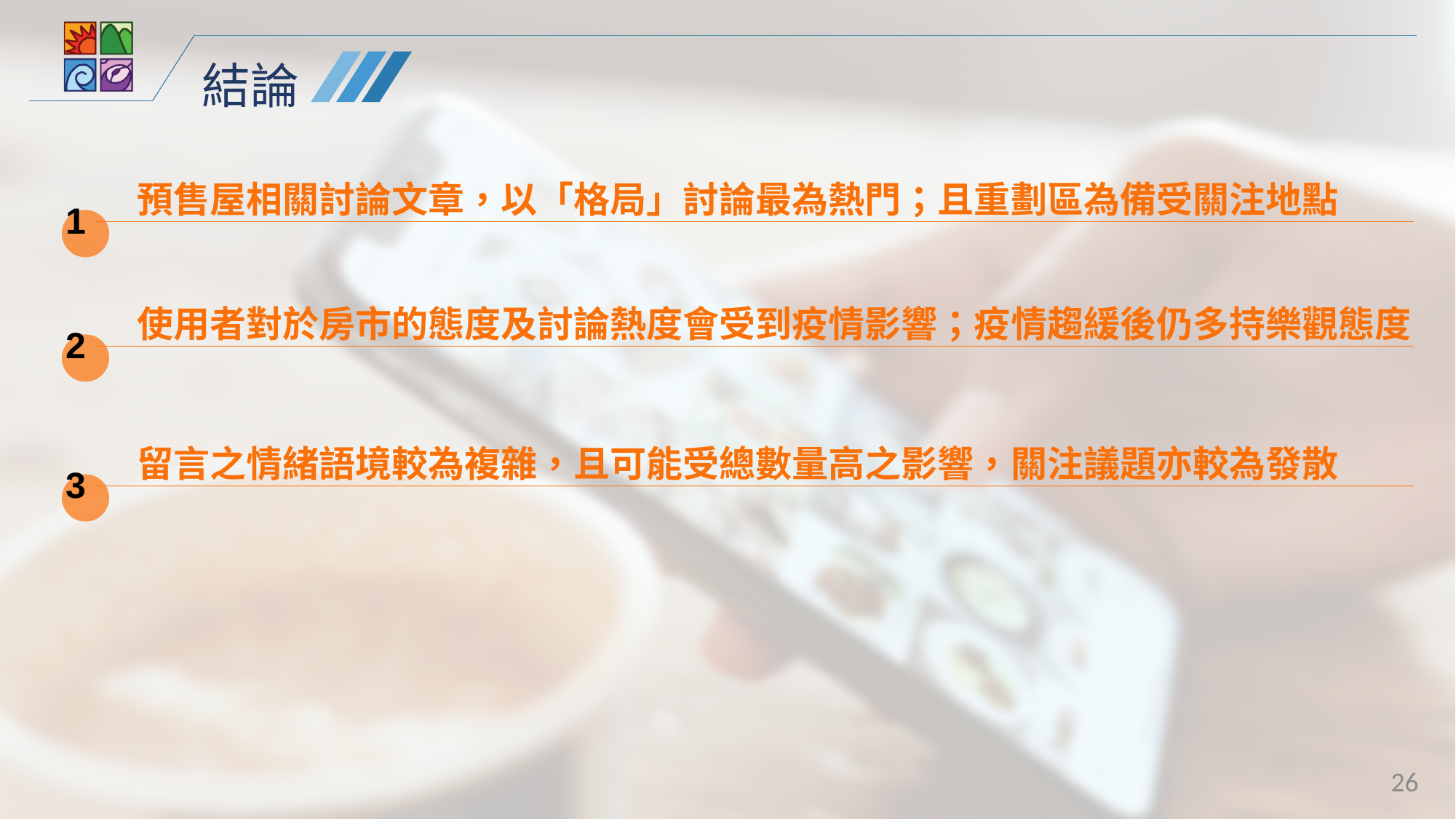

結論

預售屋相關討論文章，以「格局」討論最為熱門；且重劃區為備受關注地點
1

使用者對於房市的態度及討論熱度會受到疫情影響；疫情趨緩後仍多持樂觀態度
2

留言之情緒語境較為複雜，且可能受總數量高之影響，關注議題亦較為發散
3

26